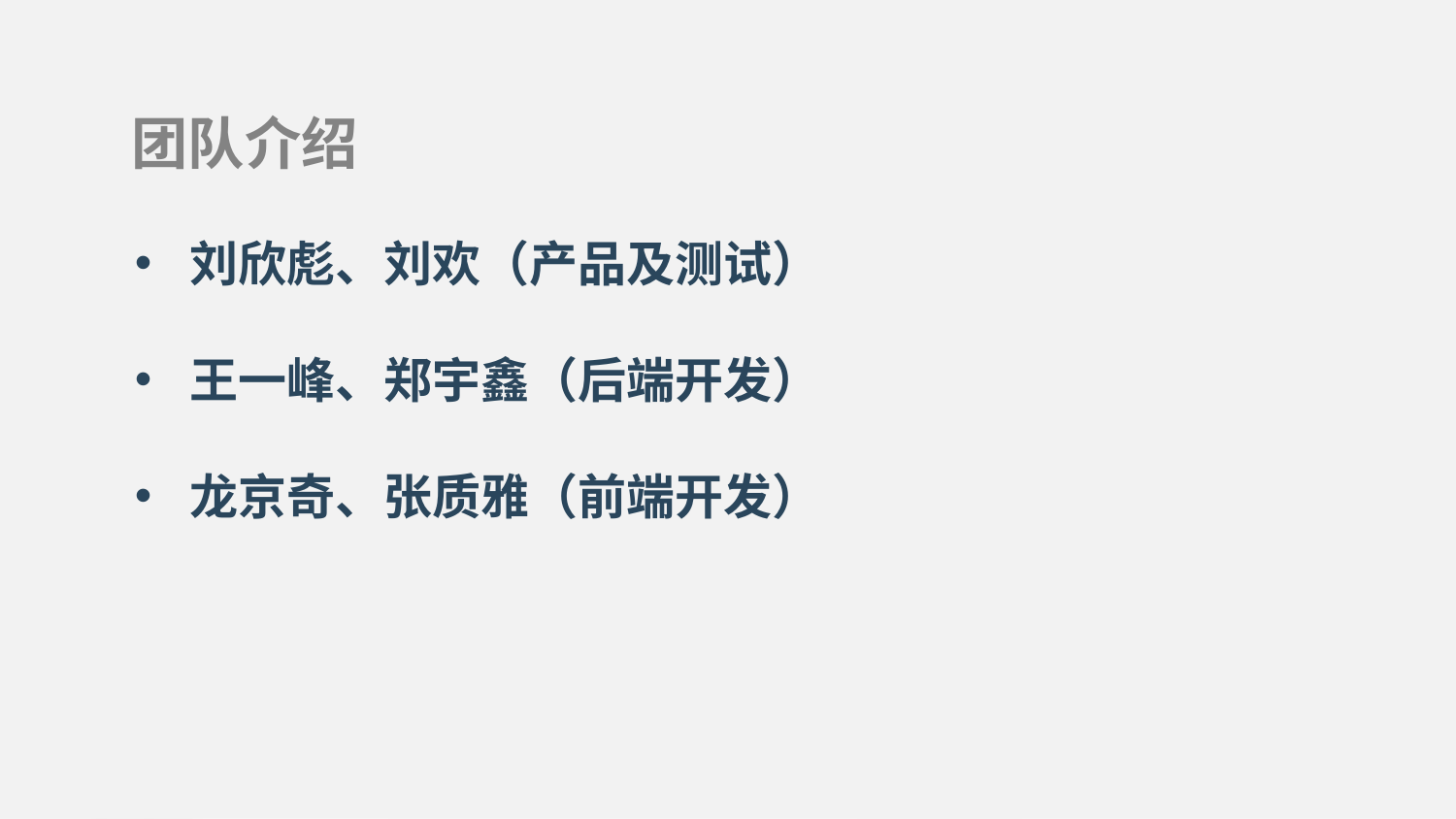

团队介绍
刘欣彪、刘欢（产品及测试）

王一峰、郑宇鑫（后端开发）

龙京奇、张质雅（前端开发）